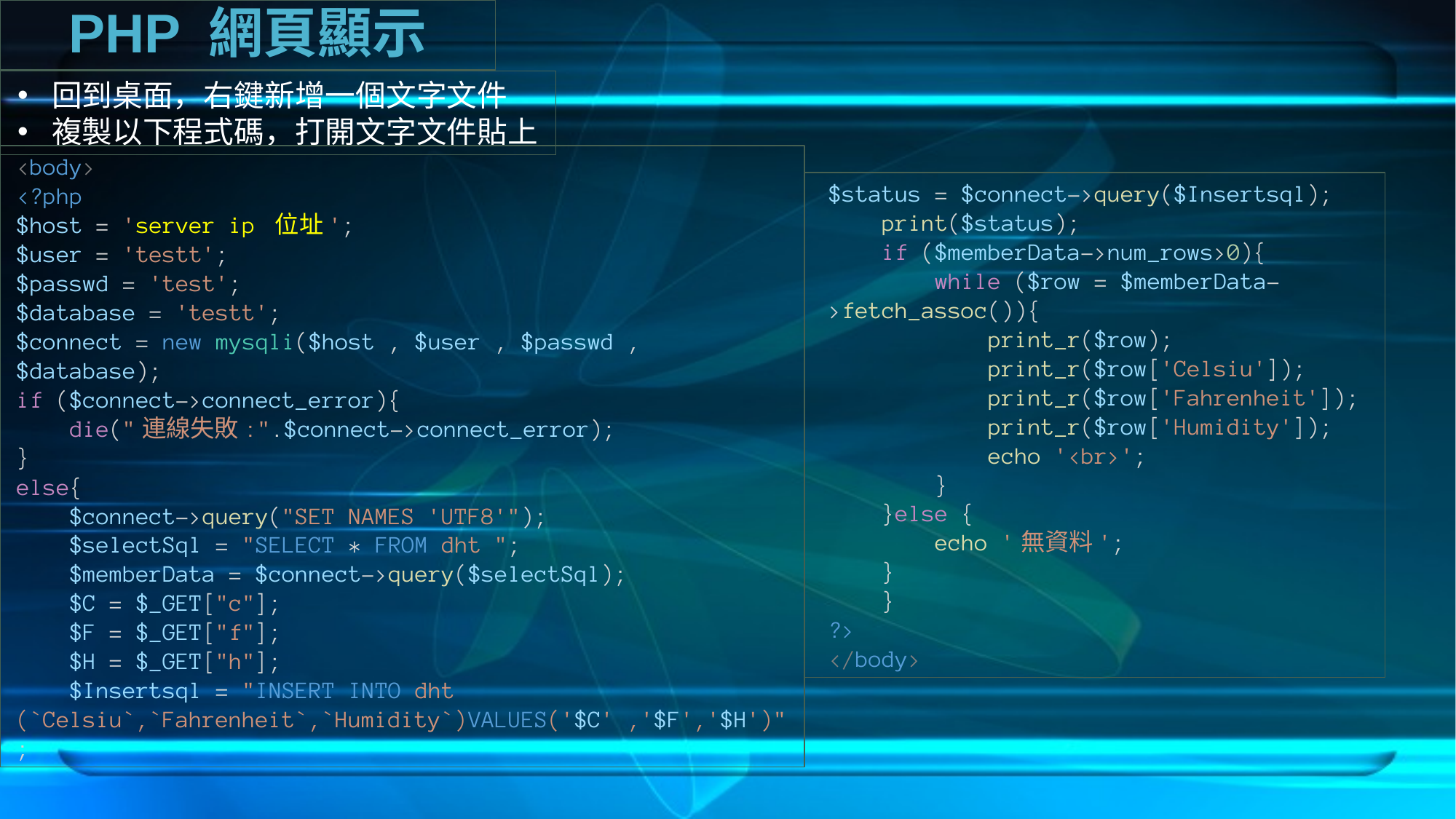

PHP 網頁顯示
回到桌面，右鍵新增一個文字文件
複製以下程式碼，打開文字文件貼上
<body>
<?php
$host = 'server ip 位址';
$user = 'testt';
$passwd = 'test';
$database = 'testt';
$connect = new mysqli($host , $user , $passwd , $database);
if ($connect->connect_error){
    die("連線失敗:".$connect->connect_error);
}
else{
    $connect->query("SET NAMES 'UTF8'");
    $selectSql = "SELECT * FROM dht ";
    $memberData = $connect->query($selectSql);
    $C = $_GET["c"];
    $F = $_GET["f"];
    $H = $_GET["h"];
    $Insertsql = "INSERT INTO dht (`Celsiu`,`Fahrenheit`,`Humidity`)VALUES('$C' ,'$F','$H')";
$status = $connect->query($Insertsql);
    print($status);
    if ($memberData->num_rows>0){
        while ($row = $memberData->fetch_assoc()){
            print_r($row);
            print_r($row['Celsiu']);
            print_r($row['Fahrenheit']);
            print_r($row['Humidity']);
            echo '<br>';
        }
    }else {
        echo '無資料';
    }
    }
?>
</body>